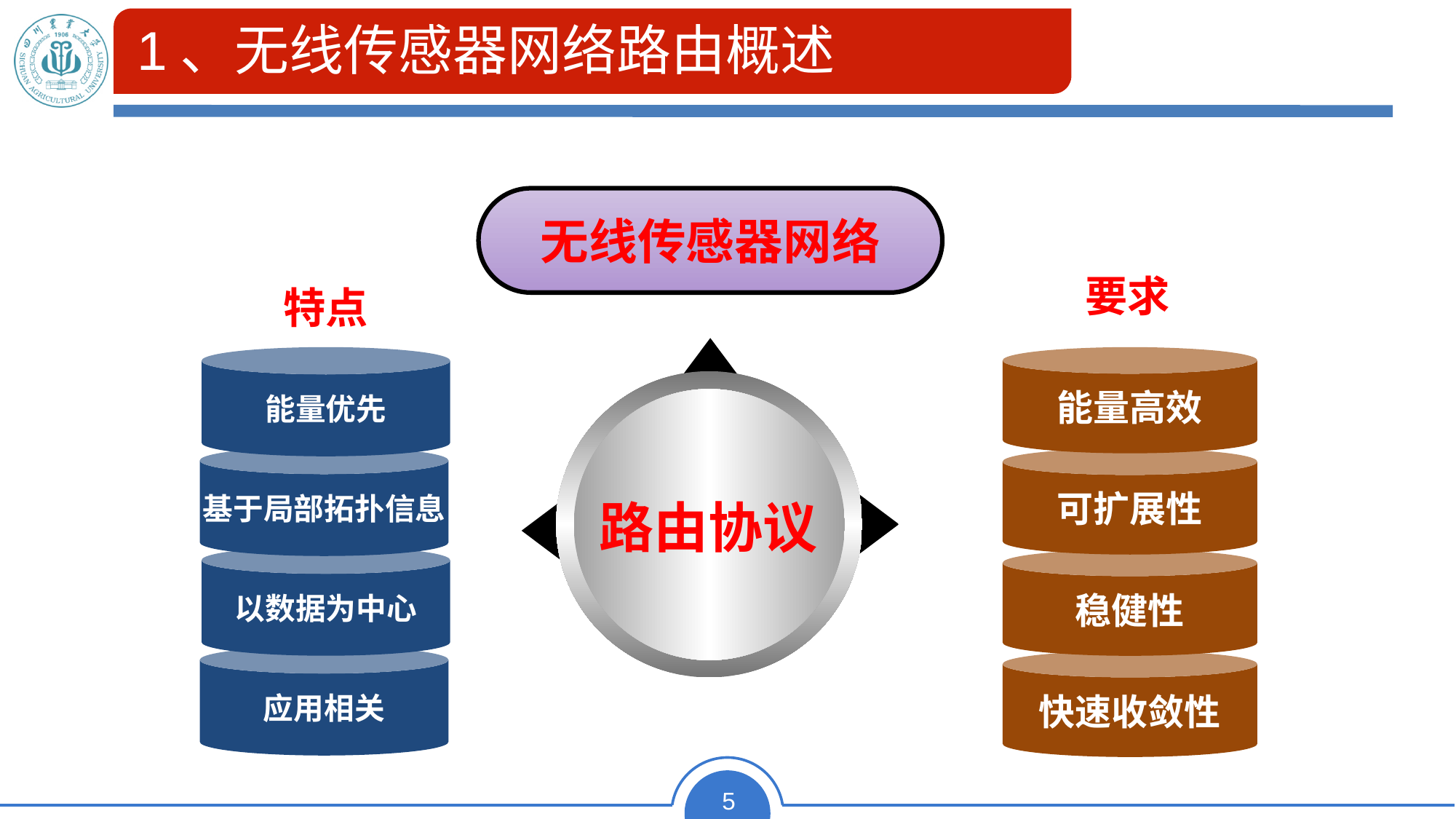

# 1、无线传感器网络路由概述
无线传感器网络
要求
特点

路由协议

能量优先
能量高效
基于局部拓扑信息
可扩展性
以数据为中心
稳健性
应用相关
快速收敛性